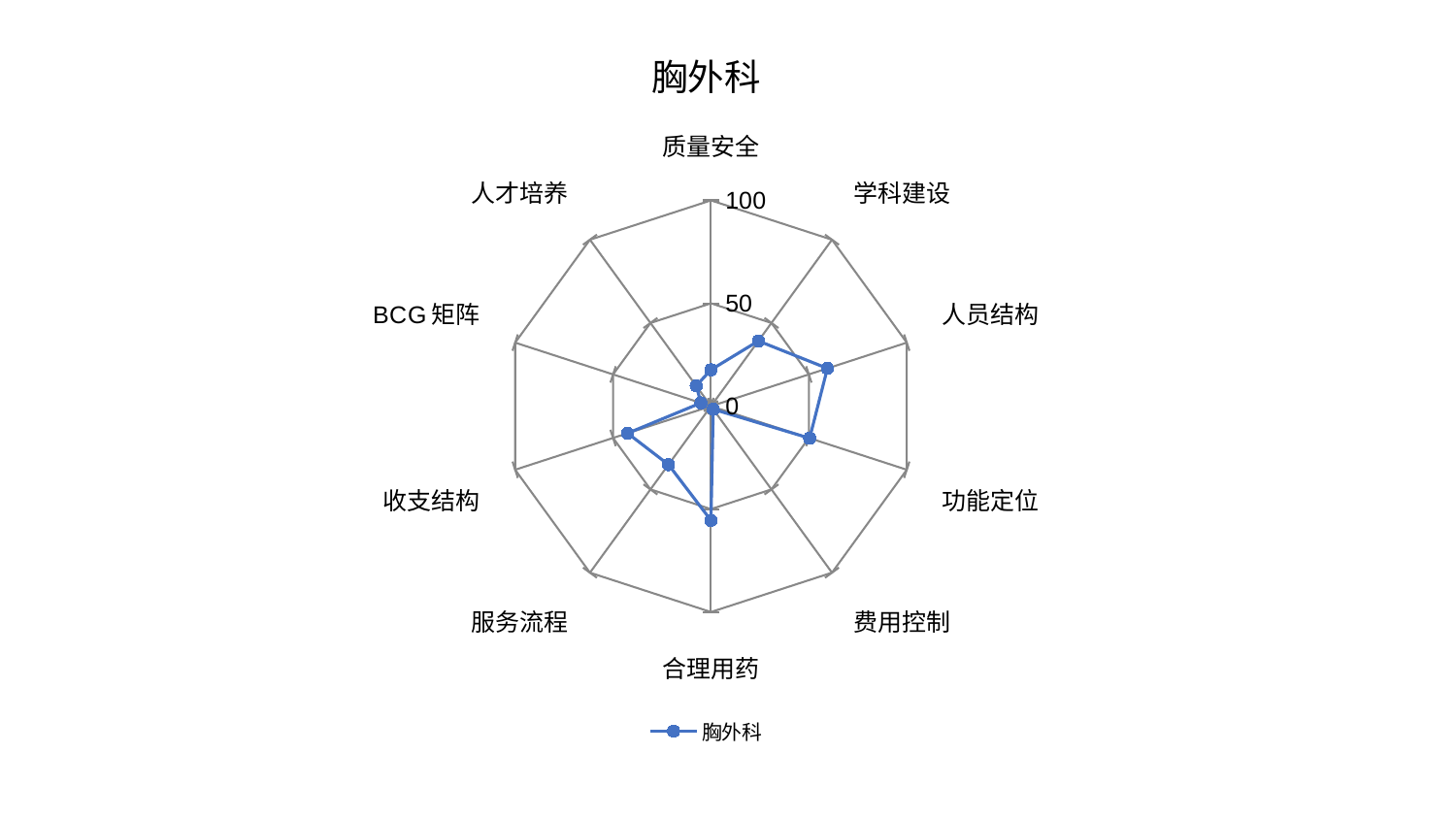

### Chart: 胸外科

| Category | 胸外科 |
|---|---|
| 质量安全 | 17.68841406826135 |
| 学科建设 | 39.19387675997659 |
| 人员结构 | 59.463004012229064 |
| 功能定位 | 50.4035771477248 |
| 费用控制 | 1.8542165736932907 |
| 合理用药 | 55.5029502227294 |
| 服务流程 | 35.118010366686306 |
| 收支结构 | 42.57729877292491 |
| BCG矩阵 | 5.118270200436109 |
| 人才培养 | 12.231960833608744 |
119